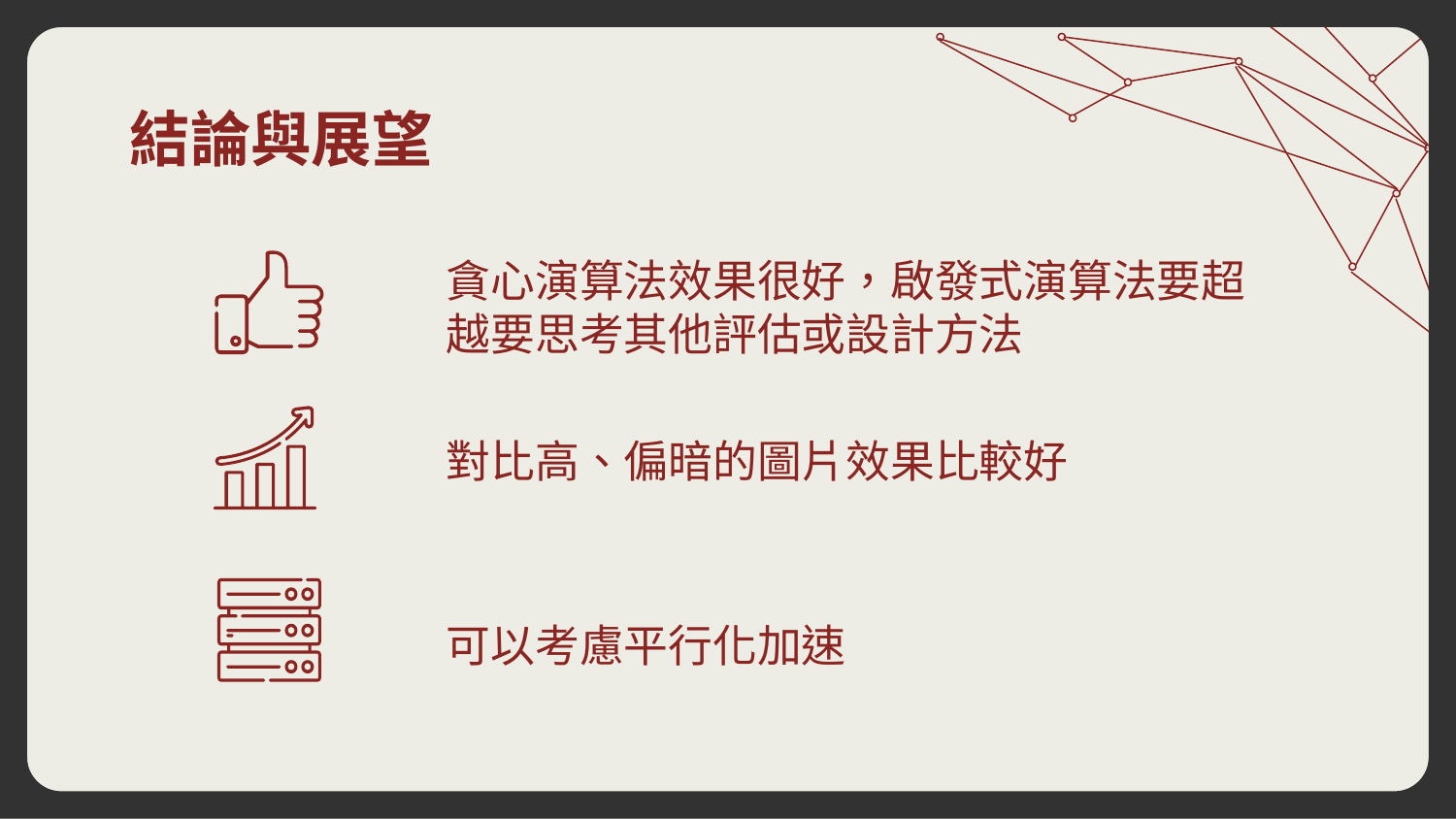

# 結論與展望
貪心演算法效果很好，啟發式演算法要超越要思考其他評估或設計方法

對比高、偏暗的圖片效果比較好

可以考慮平行化加速